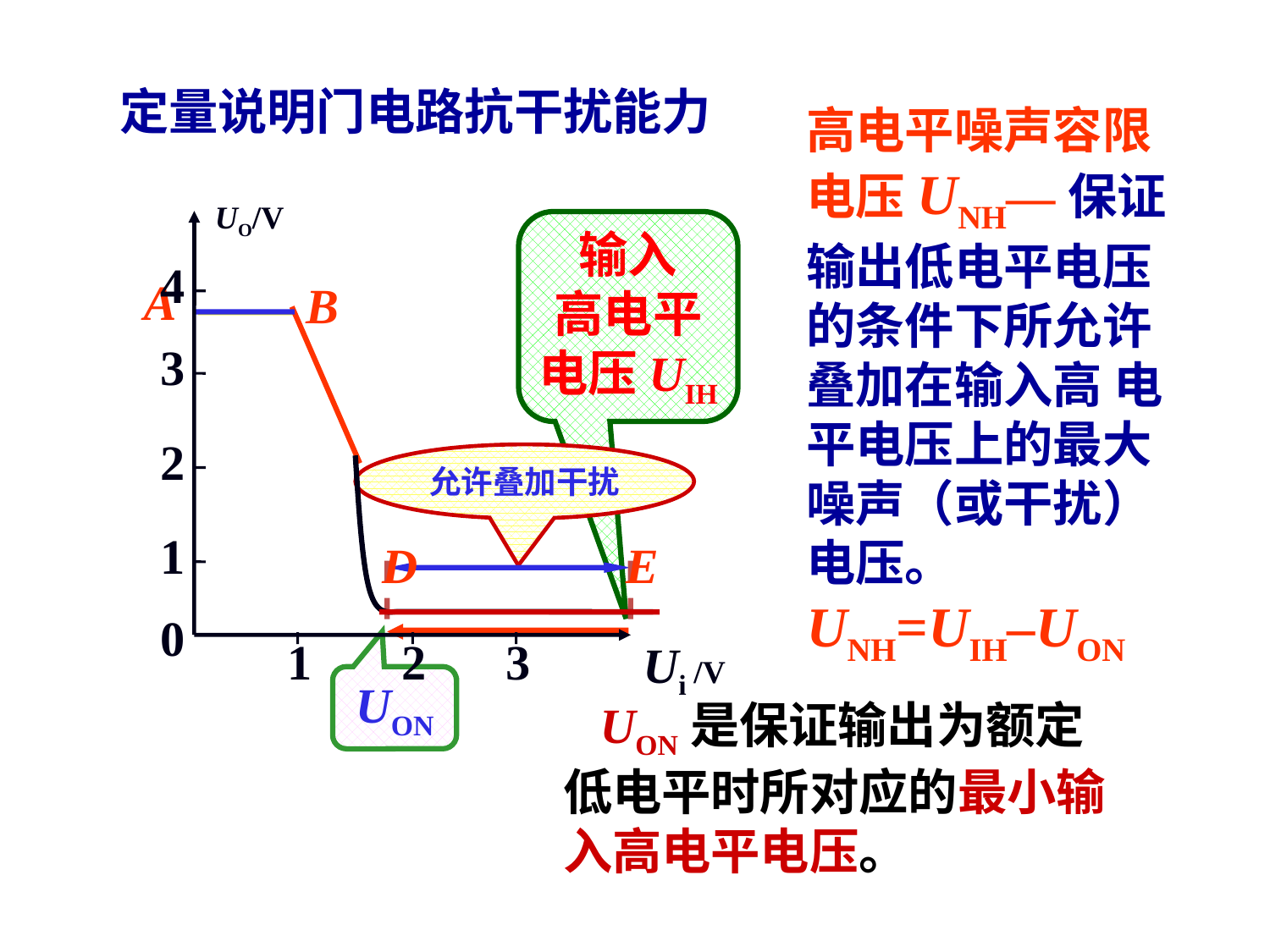

定量说明门电路抗干扰能力
高电平噪声容限电压UNH—保证输出低电平电压的条件下所允许叠加在输入高 电平电压上的最大噪声（或干扰）电压。
UNH=UIH–UON
UO/V

4
3
2
1
0
1
2
3

   Ui /V
输入
高电平
电压UIH
A
B

允许叠加干扰

D
E

UON
   UON是保证输出为额定低电平时所对应的最小输入高电平电压。